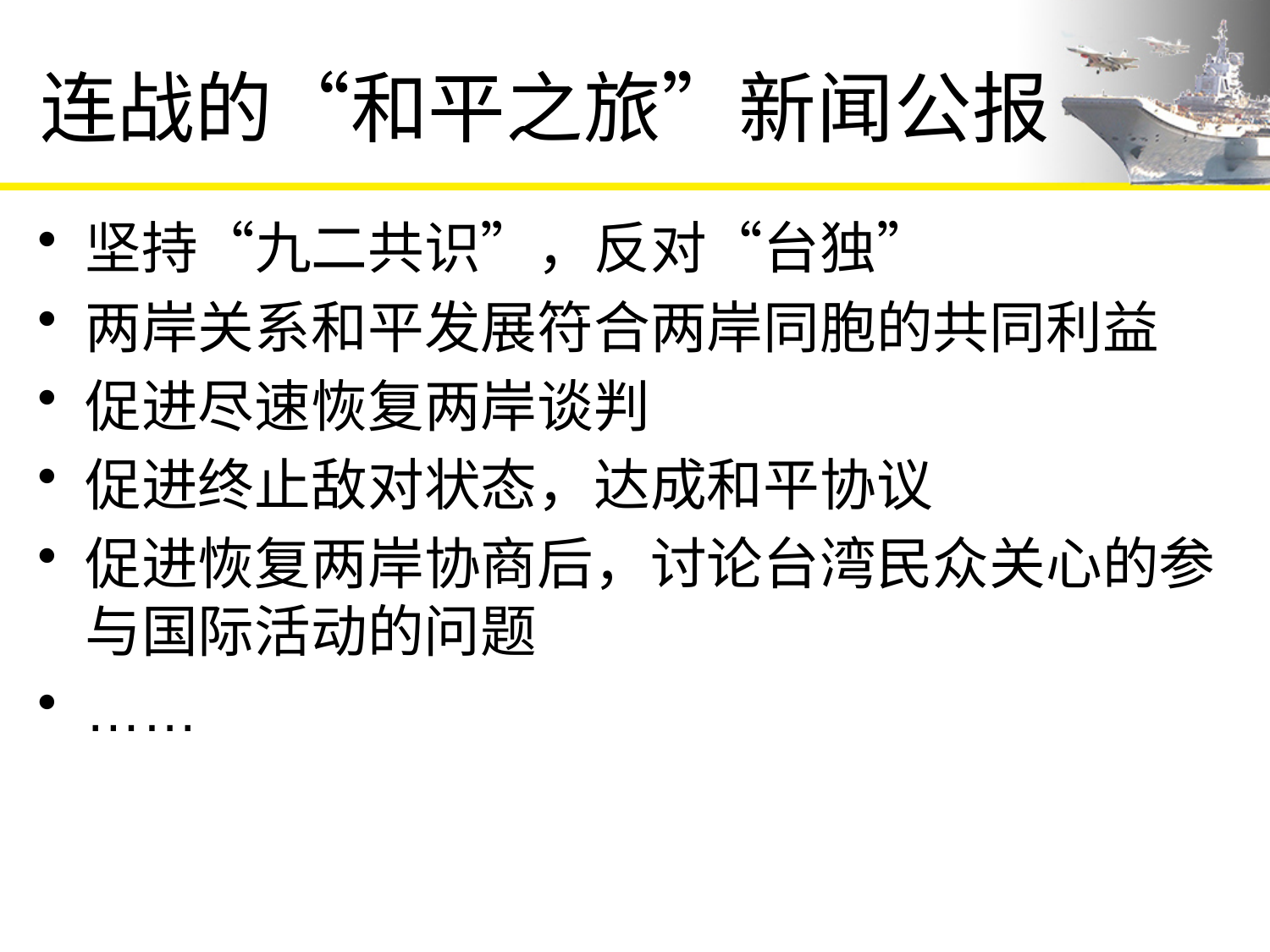

# 连战的“和平之旅”新闻公报
坚持“九二共识”，反对“台独”
两岸关系和平发展符合两岸同胞的共同利益
促进尽速恢复两岸谈判
促进终止敌对状态，达成和平协议
促进恢复两岸协商后，讨论台湾民众关心的参与国际活动的问题
……